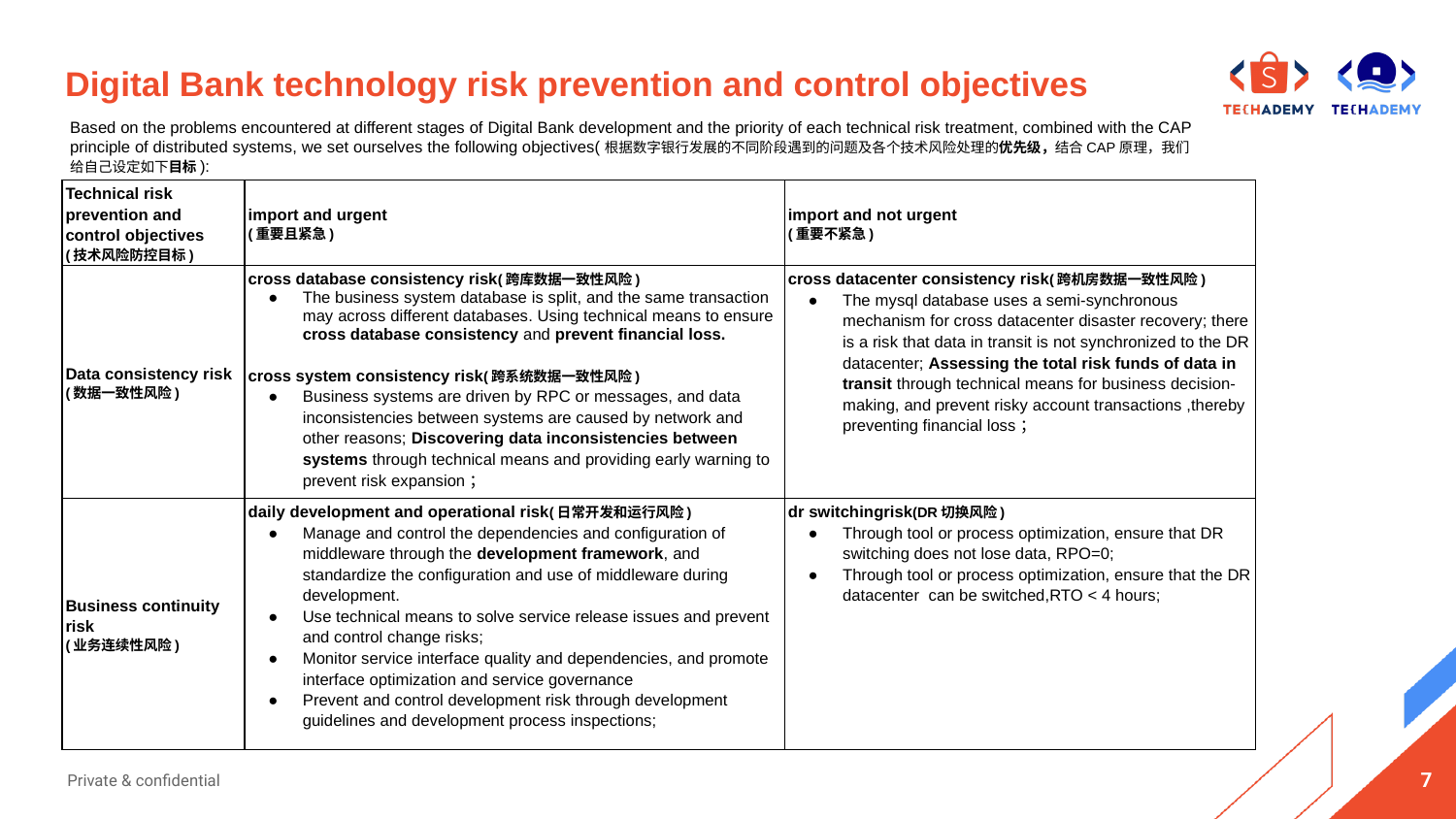

# Digital Bank technology risk prevention and control objectives
Based on the problems encountered at different stages of Digital Bank development and the priority of each technical risk treatment, combined with the CAP principle of distributed systems, we set ourselves the following objectives(根据数字银行发展的不同阶段遇到的问题及各个技术风险处理的优先级，结合CAP原理，我们给自己设定如下目标):

| Technical risk prevention and control objectives (技术风险防控目标) | import and urgent (重要且紧急) | import and not urgent (重要不紧急) |
| --- | --- | --- |
| Data consistency risk (数据一致性风险) | cross database consistency risk(跨库数据一致性风险) The business system database is split, and the same transaction may across different databases. Using technical means to ensure cross database consistency and prevent financial loss. cross system consistency risk(跨系统数据一致性风险) Business systems are driven by RPC or messages, and data inconsistencies between systems are caused by network and other reasons; Discovering data inconsistencies between systems through technical means and providing early warning to prevent risk expansion； | cross datacenter consistency risk(跨机房数据一致性风险) The mysql database uses a semi-synchronous mechanism for cross datacenter disaster recovery; there is a risk that data in transit is not synchronized to the DR datacenter; Assessing the total risk funds of data in transit through technical means for business decision-making, and prevent risky account transactions ,thereby preventing financial loss； |
| Business continuity risk (业务连续性风险) | daily development and operational risk(日常开发和运行风险) Manage and control the dependencies and configuration of middleware through the development framework, and standardize the configuration and use of middleware during development. Use technical means to solve service release issues and prevent and control change risks; Monitor service interface quality and dependencies, and promote interface optimization and service governance Prevent and control development risk through development guidelines and development process inspections; | dr switchingrisk(DR切换风险) Through tool or process optimization, ensure that DR switching does not lose data, RPO=0; Through tool or process optimization, ensure that the DR datacenter can be switched,RTO < 4 hours; |
7